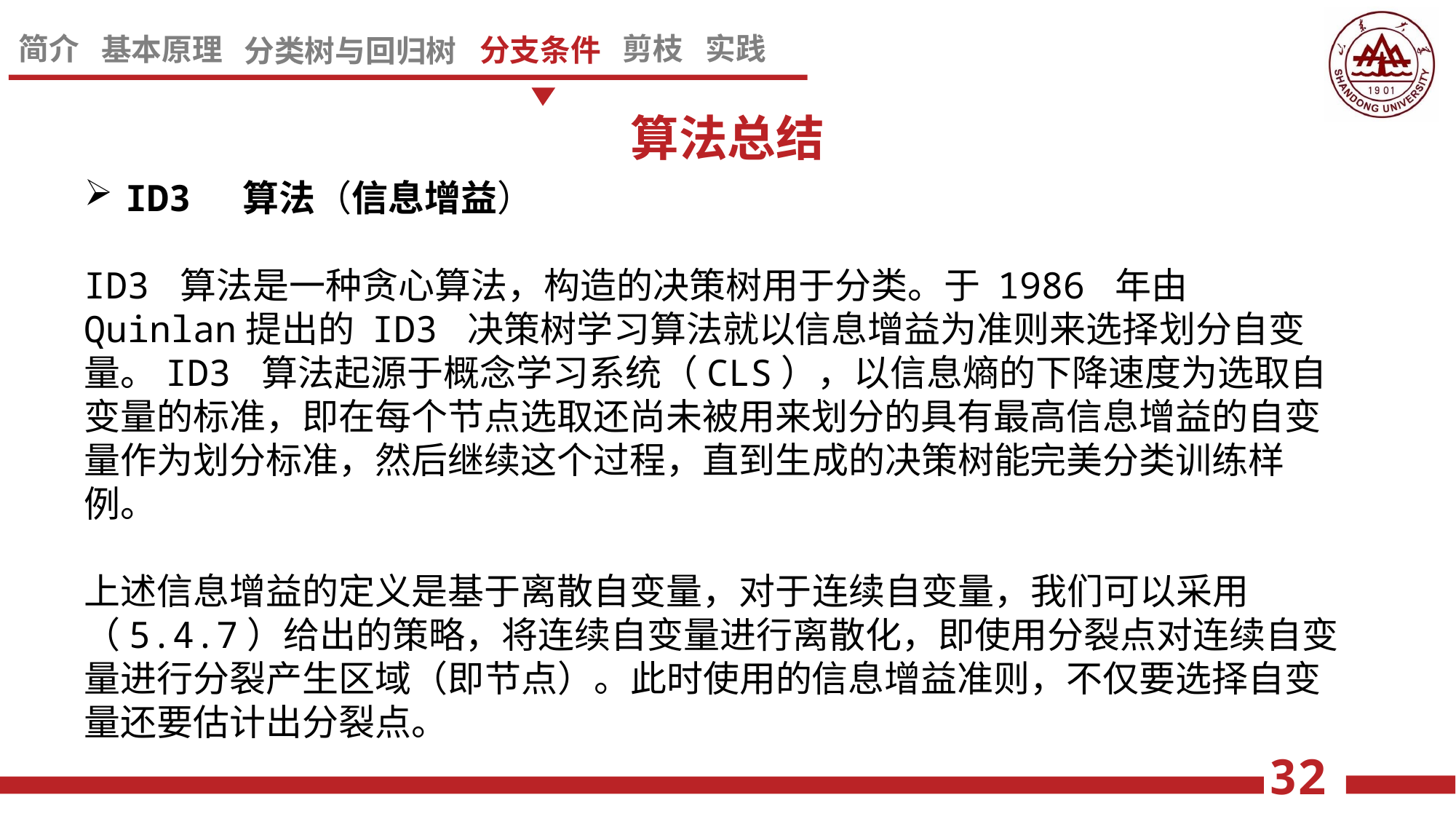

算法总结
ID3  算法（信息增益）

ID3 算法是一种贪心算法，构造的决策树用于分类。于 1986 年由 Quinlan提出的 ID3 决策树学习算法就以信息增益为准则来选择划分自变量。ID3 算法起源于概念学习系统（CLS），以信息熵的下降速度为选取自变量的标准，即在每个节点选取还尚未被用来划分的具有最高信息增益的自变量作为划分标准，然后继续这个过程，直到生成的决策树能完美分类训练样例。

上述信息增益的定义是基于离散自变量，对于连续自变量，我们可以采用（5.4.7）给出的策略，将连续自变量进行离散化，即使用分裂点对连续自变量进行分裂产生区域（即节点）。此时使用的信息增益准则，不仅要选择自变量还要估计出分裂点。